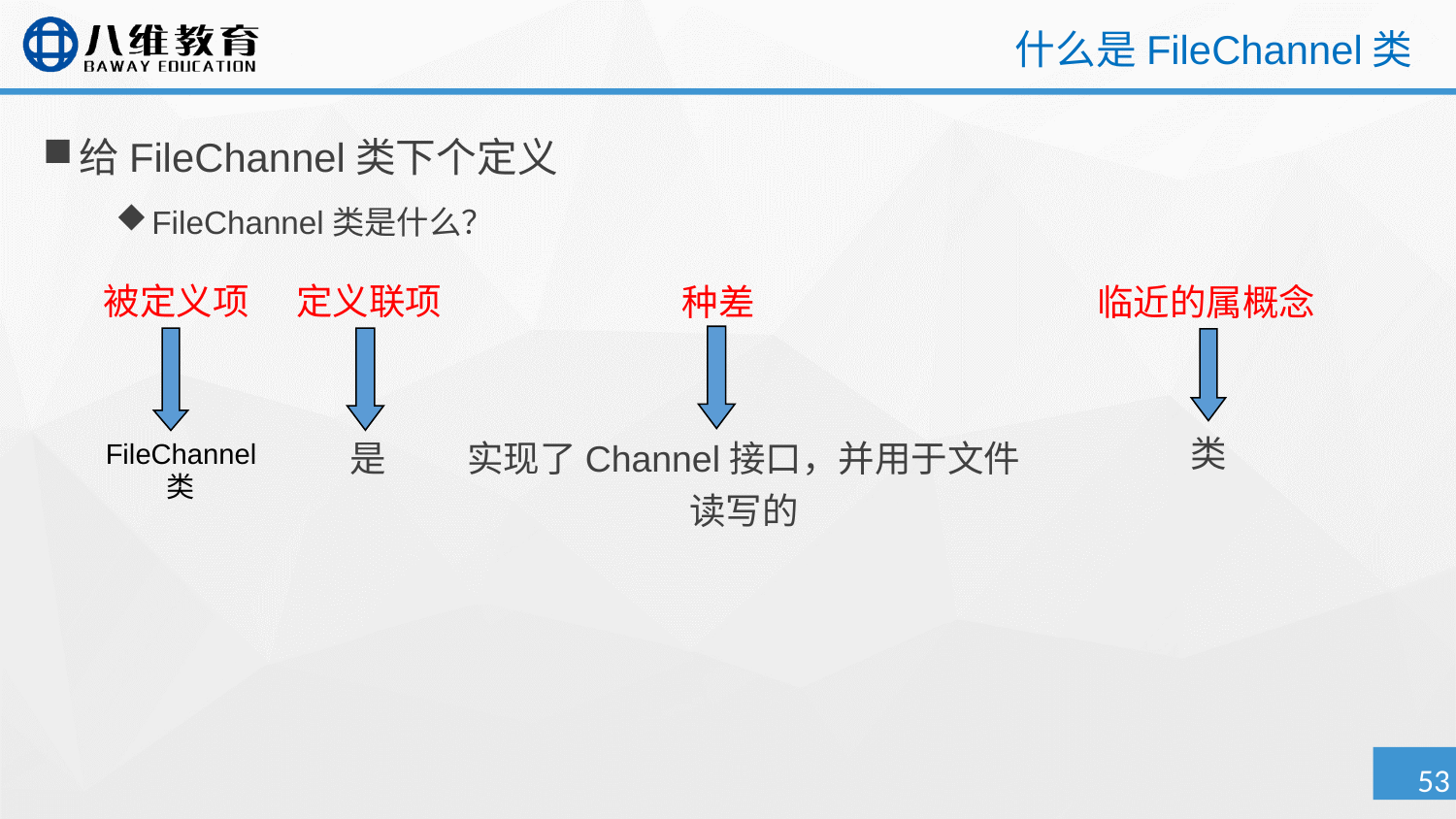

# 什么是FileChannel类
给FileChannel类下个定义
FileChannel类是什么？
被定义项
定义联项
临近的属概念
种差

实现了Channel接口，并用于文件读写的
类
是
FileChannel
类